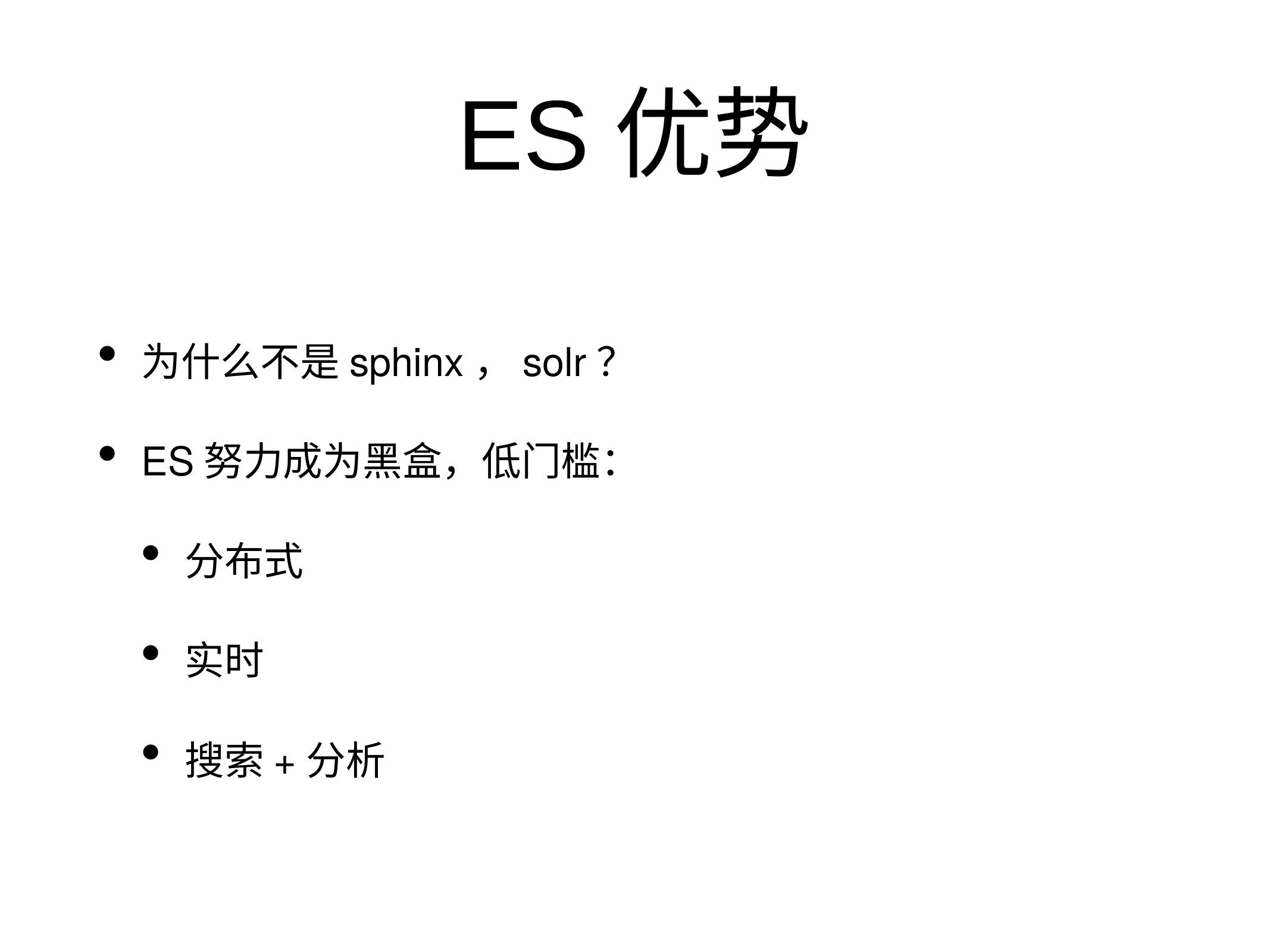

# ES优势
为什么不是sphinx，solr？
ES努力成为黑盒，低门槛：
分布式
实时
搜索+分析